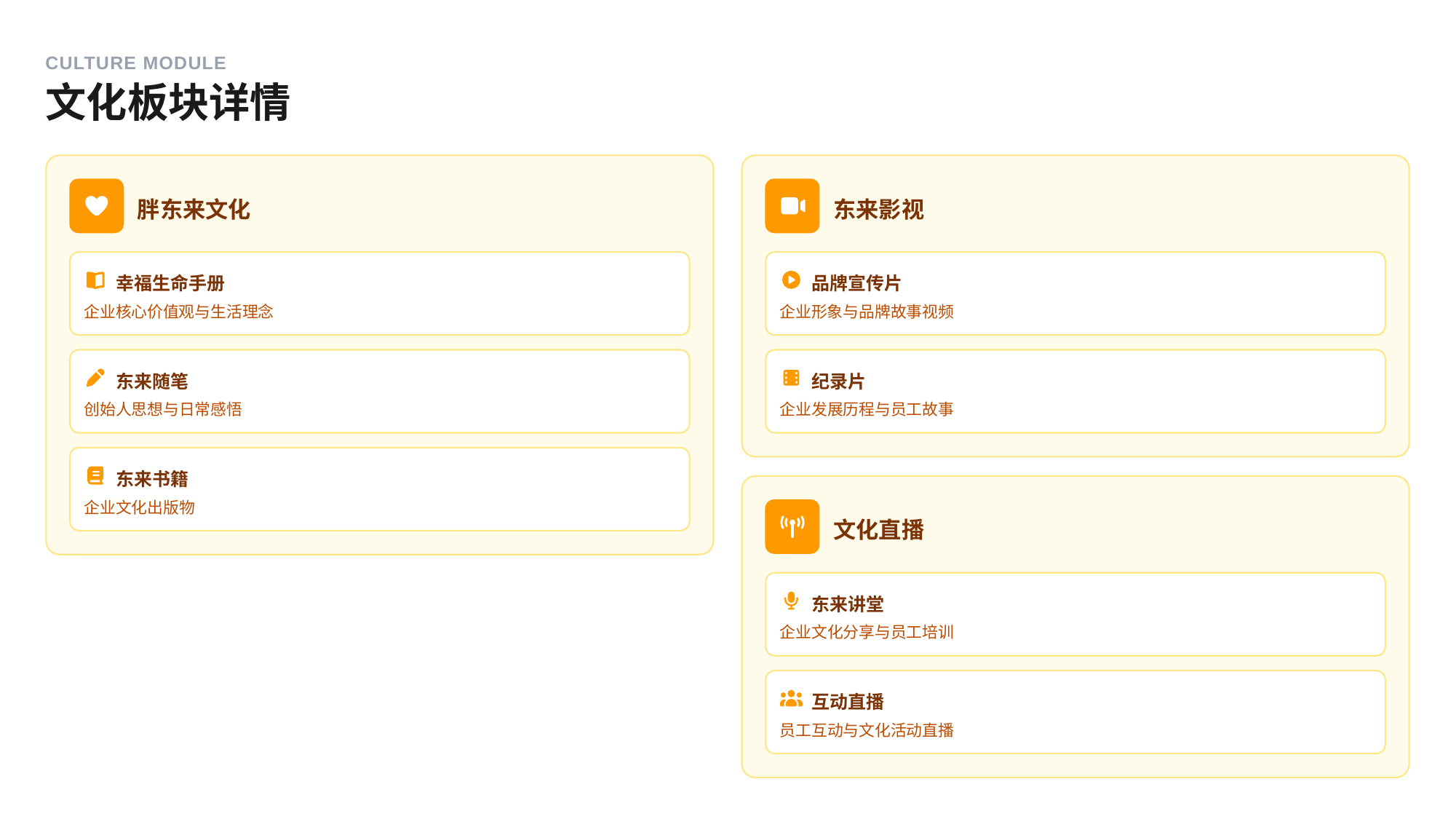

CULTURE MODULE
文化板块详情

胖东来文化
东来影视

幸福生命手册
品牌宣传片

企业核心价值观与生活理念
企业形象与品牌故事视频

东来随笔
纪录片

创始人思想与日常感悟
企业发展历程与员工故事

东来书籍

企业文化出版物

文化直播

东来讲堂

企业文化分享与员工培训

互动直播

员工互动与文化活动直播